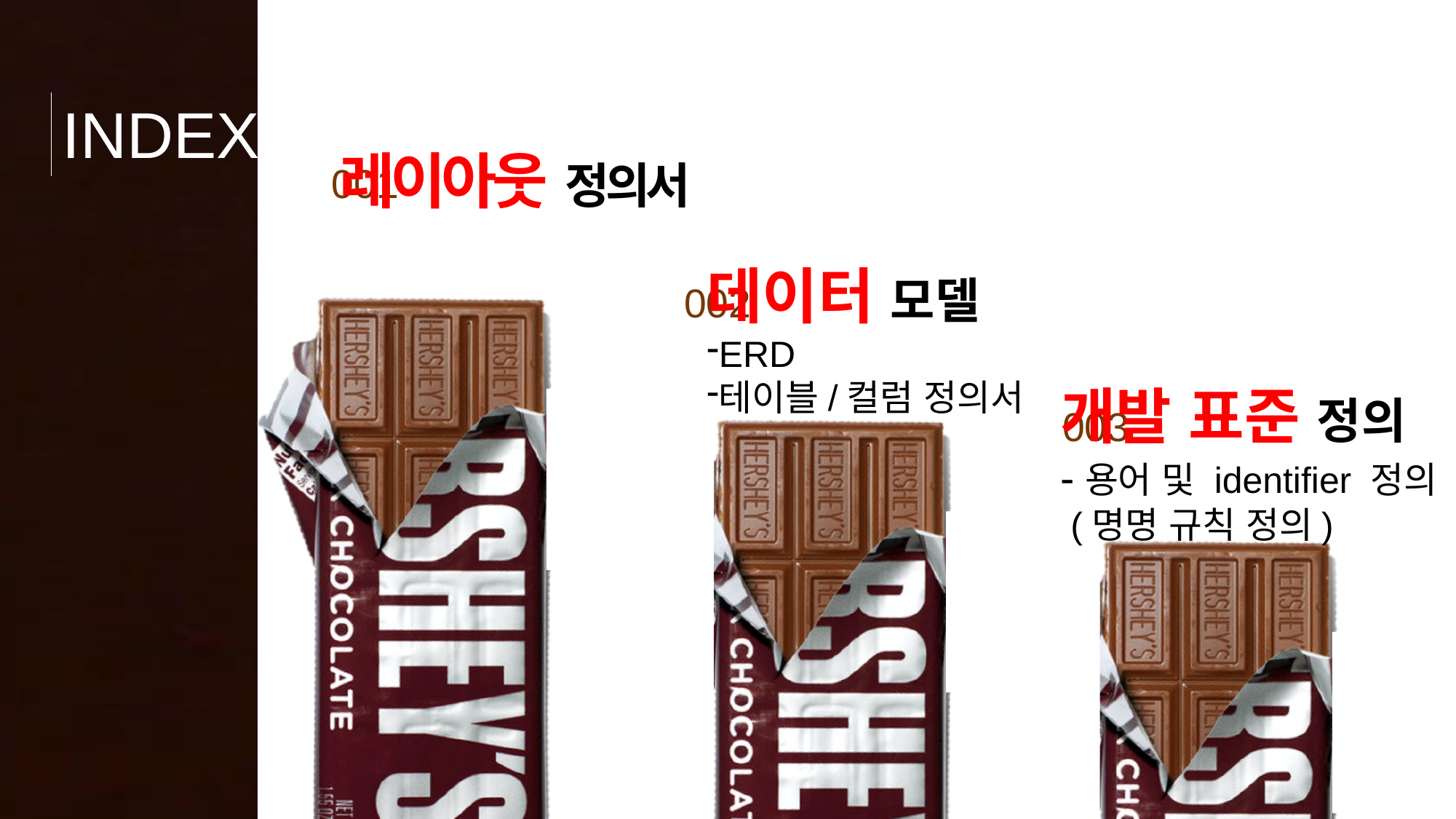

레이아웃 정의서
데이터 모델
ERD
테이블/컬럼 정의서
개발 표준 정의
-용어 및 identifier 정의
 (명명 규칙 정의)
2